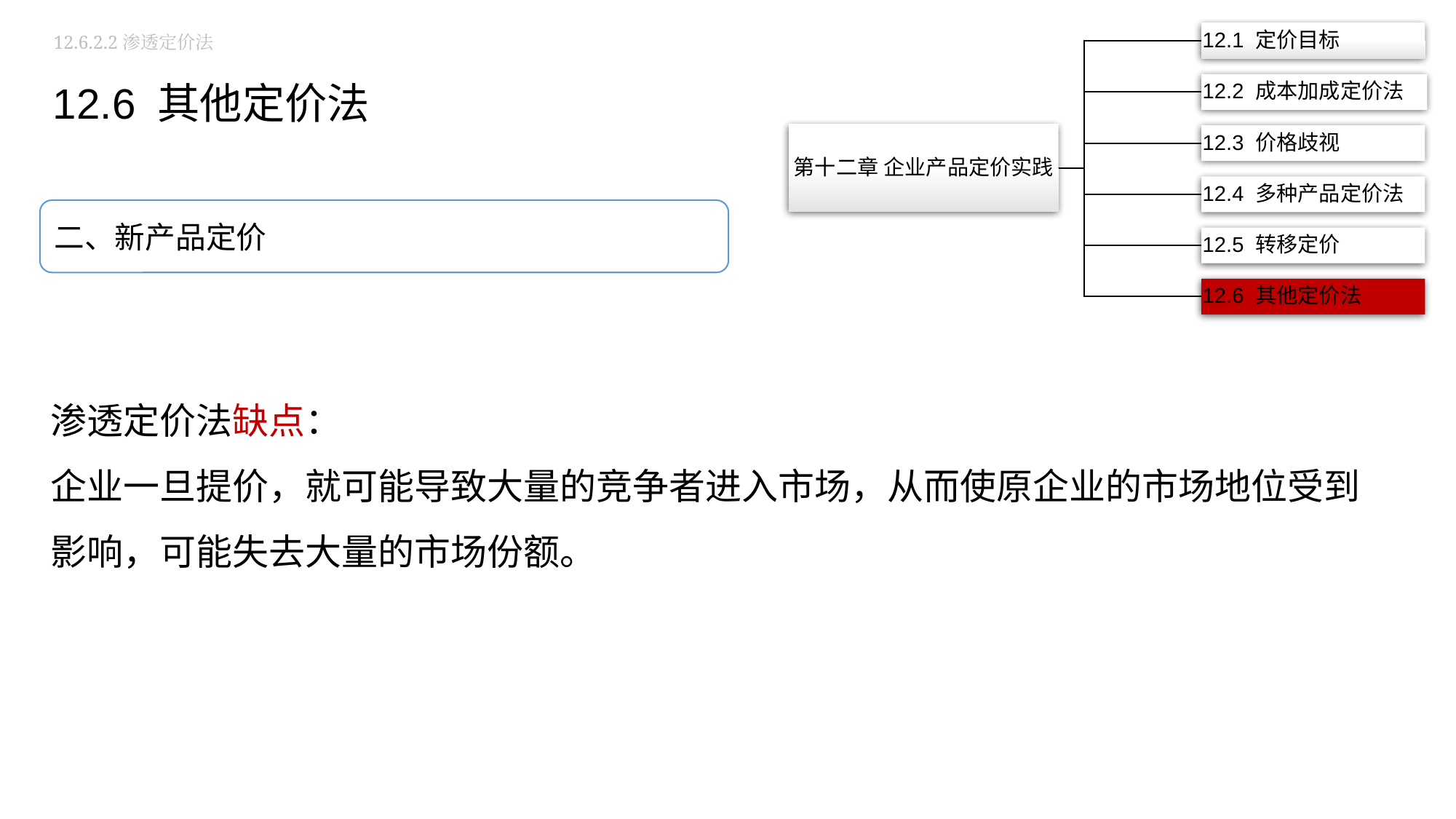

第十二章 企业产品定价实践
12.1 定价目标
12.2 成本加成定价法
12.3 价格歧视
12.4 多种产品定价法
12.5 转移定价
12.6 其他定价法
12.6.2.2渗透定价法
12.6 其他定价法
二、新产品定价
渗透定价法缺点：
企业一旦提价，就可能导致大量的竞争者进入市场，从而使原企业的市场地位受到影响，可能失去大量的市场份额。